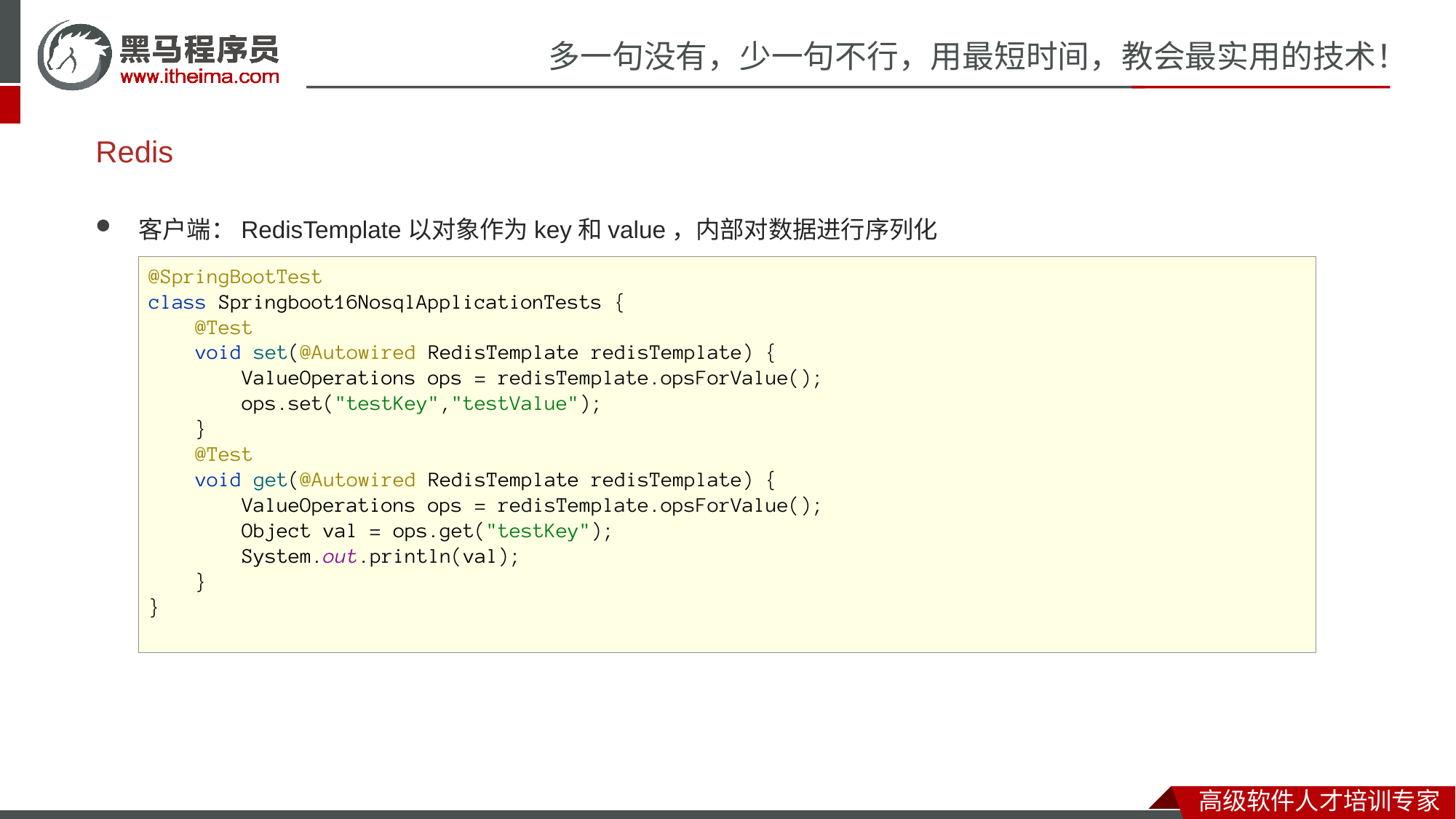

# Redis
客户端：RedisTemplate以对象作为key和value，内部对数据进行序列化

@SpringBootTest
class Springboot16NosqlApplicationTests {
    @Test
    void set(@Autowired RedisTemplate redisTemplate) {
        ValueOperations ops = redisTemplate.opsForValue();
        ops.set("testKey","testValue");
    }
    @Test
    void get(@Autowired RedisTemplate redisTemplate) {
        ValueOperations ops = redisTemplate.opsForValue();
        Object val = ops.get("testKey");
        System.out.println(val);
    }
}